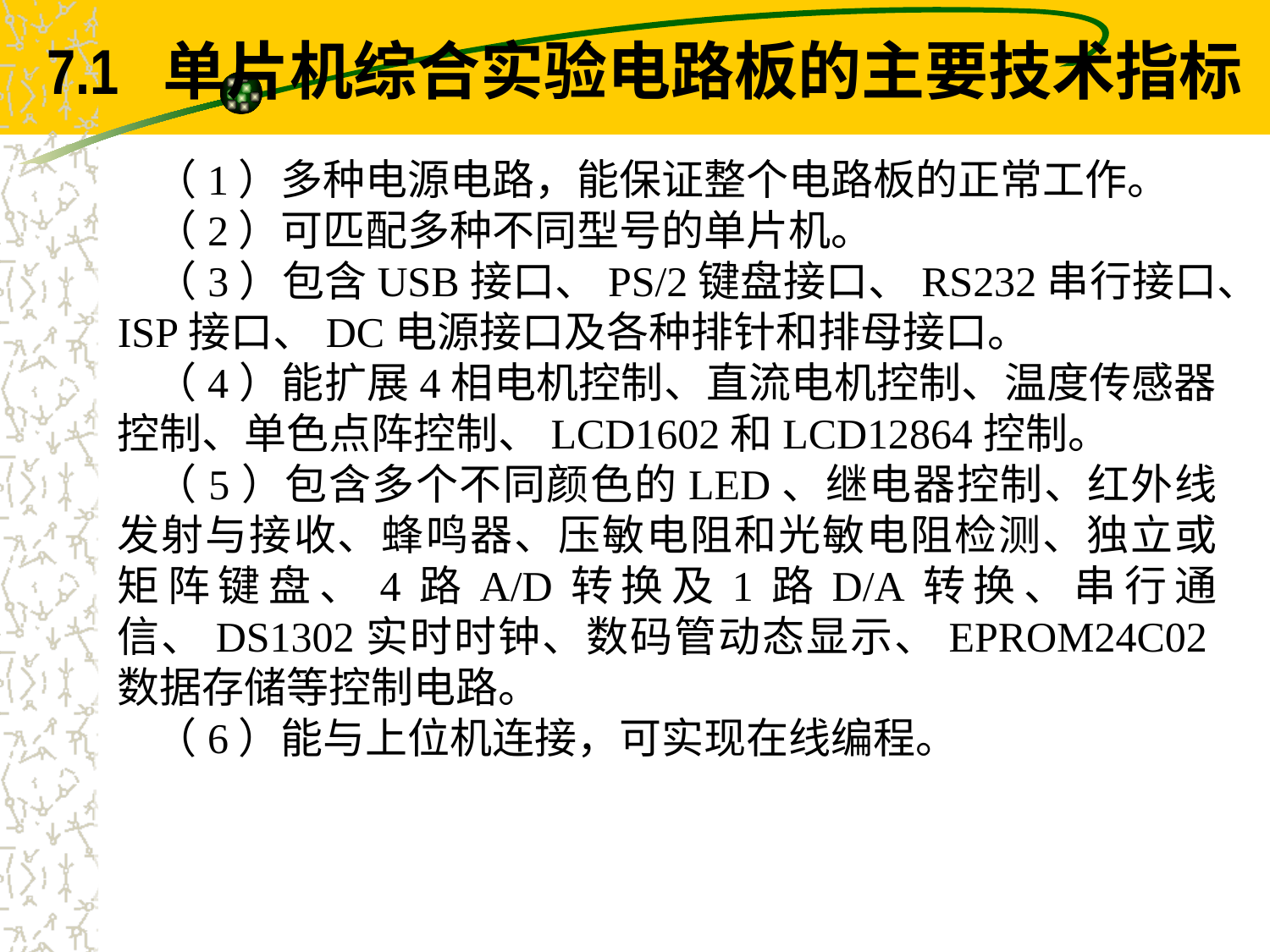

7.1  单片机综合实验电路板的主要技术指标
（1）多种电源电路，能保证整个电路板的正常工作。
（2）可匹配多种不同型号的单片机。
（3）包含USB接口、PS/2键盘接口、RS232串行接口、ISP接口、DC电源接口及各种排针和排母接口。
（4）能扩展4相电机控制、直流电机控制、温度传感器控制、单色点阵控制、LCD1602和LCD12864控制。
（5）包含多个不同颜色的LED、继电器控制、红外线发射与接收、蜂鸣器、压敏电阻和光敏电阻检测、独立或矩阵键盘、4路A/D转换及1路D/A转换、串行通信、DS1302实时时钟、数码管动态显示、EPROM24C02数据存储等控制电路。
（6）能与上位机连接，可实现在线编程。